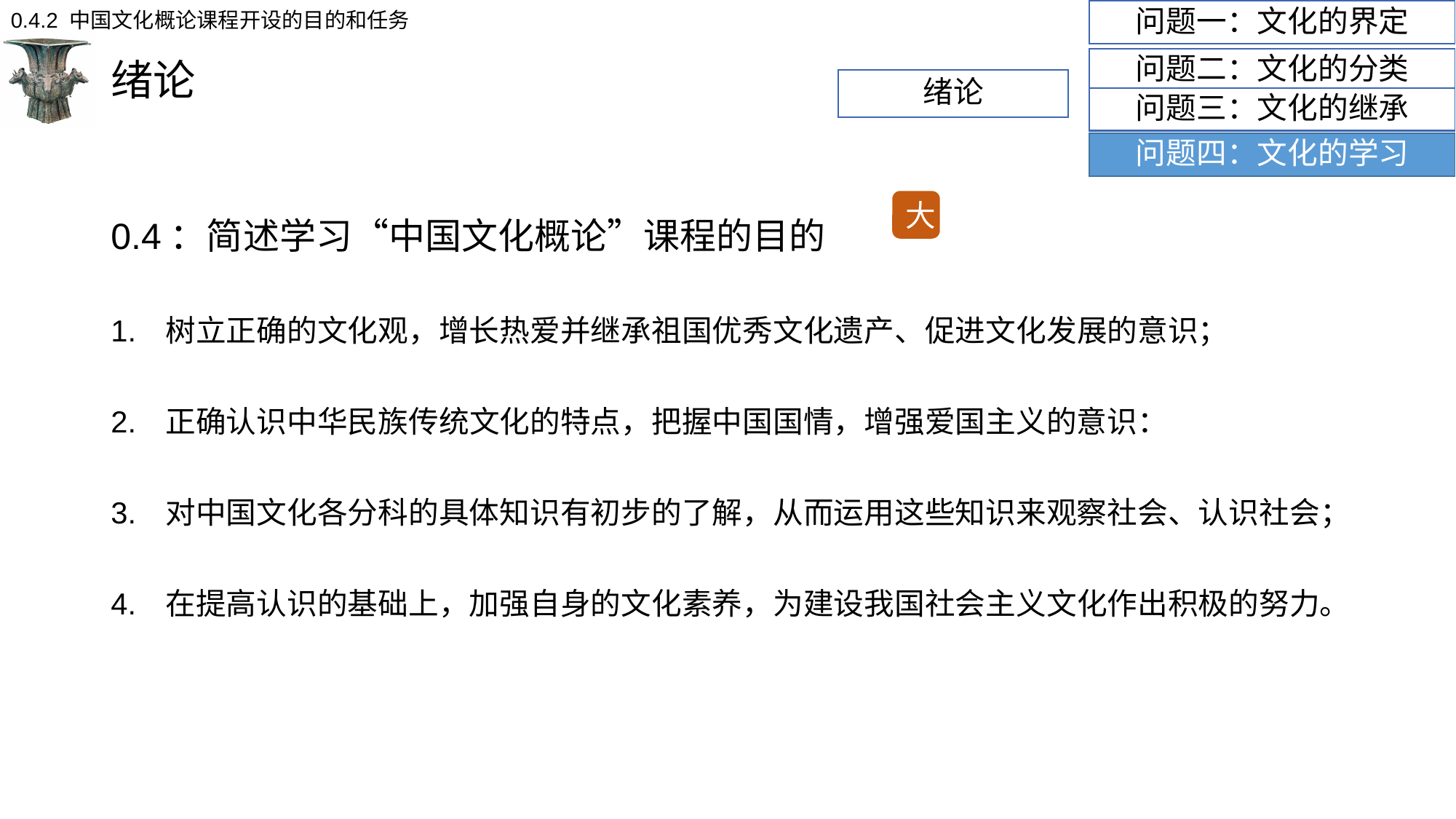

绪论
0.4.2 中国文化概论课程开设的目的和任务
问题一：文化的界定
# 绪论
问题二：文化的分类
问题三：文化的继承
问题四：文化的学习
0.4：简述学习“中国文化概论”课程的目的
树立正确的文化观，增长热爱并继承祖国优秀文化遗产、促进文化发展的意识；
正确认识中华民族传统文化的特点，把握中国国情，增强爱国主义的意识：
对中国文化各分科的具体知识有初步的了解，从而运用这些知识来观察社会、认识社会；
在提高认识的基础上，加强自身的文化素养，为建设我国社会主义文化作出积极的努力。
大
112